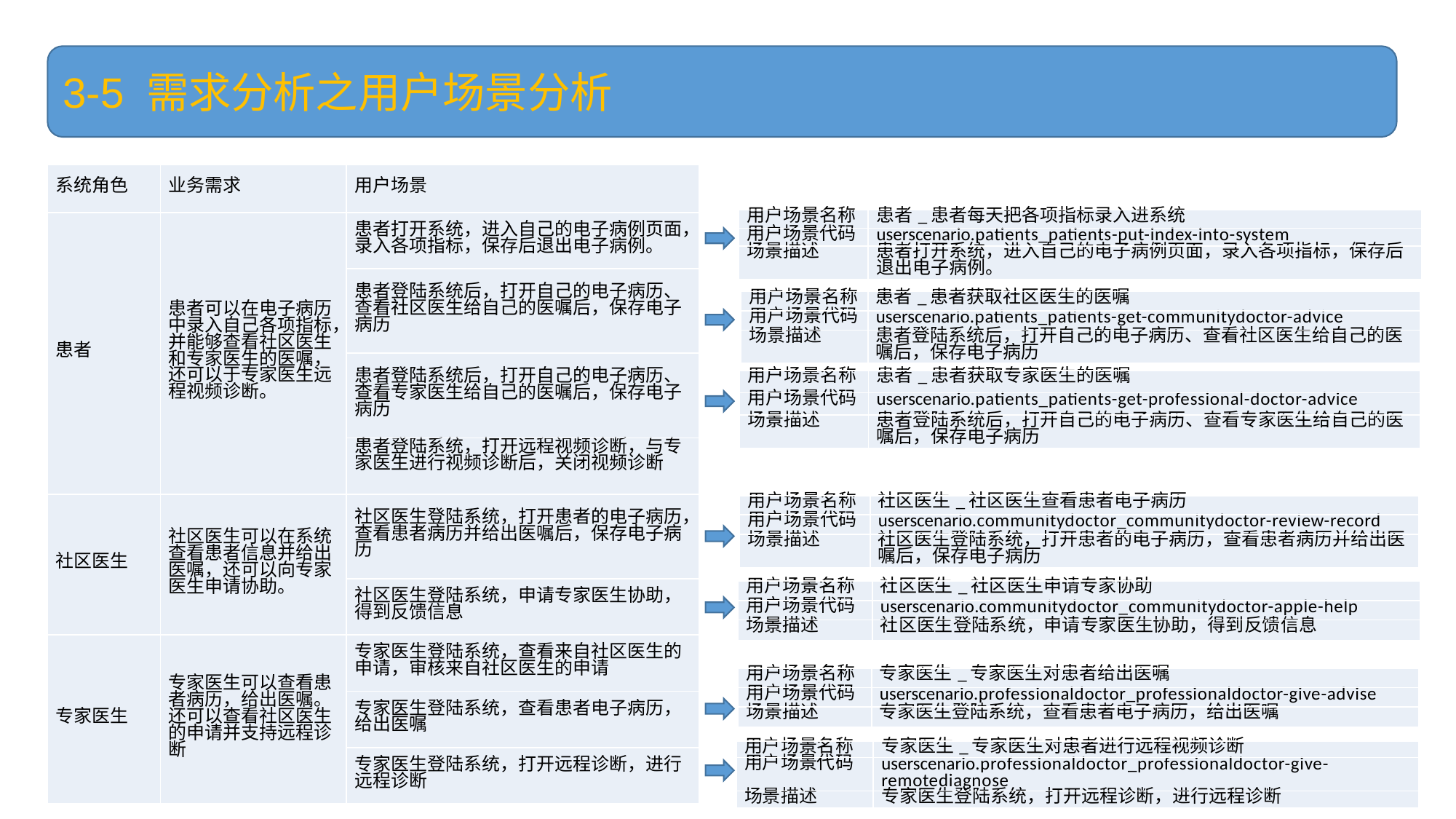

3-5 需求分析之用户场景分析
| 系统角色 | 业务需求 | 用户场景 |
| --- | --- | --- |
| 患者 | 患者可以在电子病历中录入自己各项指标，并能够查看社区医生和专家医生的医嘱，还可以于专家医生远程视频诊断。 | 患者打开系统，进入自己的电子病例页面，录入各项指标，保存后退出电子病例。 |
|  |  | 患者登陆系统后，打开自己的电子病历、查看社区医生给自己的医嘱后，保存电子病历 |
|  |  | 患者登陆系统后，打开自己的电子病历、查看专家医生给自己的医嘱后，保存电子病历 |
|  |  | 患者登陆系统，打开远程视频诊断，与专家医生进行视频诊断后，关闭视频诊断 |
| 社区医生 | 社区医生可以在系统查看患者信息并给出医嘱，还可以向专家医生申请协助。 | 社区医生登陆系统，打开患者的电子病历，查看患者病历并给出医嘱后，保存电子病历 |
|  |  | 社区医生登陆系统，申请专家医生协助，得到反馈信息 |
| 专家医生 | 专家医生可以查看患者病历，给出医嘱。还可以查看社区医生的申请并支持远程诊断 | 专家医生登陆系统，查看来自社区医生的申请，审核来自社区医生的申请 |
|  |  | 专家医生登陆系统，查看患者电子病历，给出医嘱 |
|  |  | 专家医生登陆系统，打开远程诊断，进行远程诊断 |
| 用户场景名称 | 患者\_患者每天把各项指标录入进系统 |
| --- | --- |
| 用户场景代码 | userscenario.patients\_patients-put-index-into-system |
| 场景描述 | 患者打开系统，进入自己的电子病例页面，录入各项指标，保存后退出电子病例。 |

| 用户场景名称 | 患者\_患者获取社区医生的医嘱 |
| --- | --- |
| 用户场景代码 | userscenario.patients\_patients-get-communitydoctor-advice |
| 场景描述 | 患者登陆系统后，打开自己的电子病历、查看社区医生给自己的医嘱后，保存电子病历 |

| 用户场景名称 | 患者\_患者获取专家医生的医嘱 |
| --- | --- |
| 用户场景代码 | userscenario.patients\_patients-get-professional-doctor-advice |
| 场景描述 | 患者登陆系统后，打开自己的电子病历、查看专家医生给自己的医嘱后，保存电子病历 |

| 用户场景名称 | 社区医生\_社区医生查看患者电子病历 |
| --- | --- |
| 用户场景代码 | userscenario.communitydoctor\_communitydoctor-review-record |
| 场景描述 | 社区医生登陆系统，打开患者的电子病历，查看患者病历并给出医嘱后，保存电子病历 |

| 用户场景名称 | 社区医生\_社区医生申请专家协助 |
| --- | --- |
| 用户场景代码 | userscenario.communitydoctor\_communitydoctor-apple-help |
| 场景描述 | 社区医生登陆系统，申请专家医生协助，得到反馈信息 |

| 用户场景名称 | 专家医生\_专家医生对患者给出医嘱 |
| --- | --- |
| 用户场景代码 | userscenario.professionaldoctor\_professionaldoctor-give-advise |
| 场景描述 | 专家医生登陆系统，查看患者电子病历，给出医嘱 |

| 用户场景名称 | 专家医生\_专家医生对患者进行远程视频诊断 |
| --- | --- |
| 用户场景代码 | userscenario.professionaldoctor\_professionaldoctor-give-remotediagnose |
| 场景描述 | 专家医生登陆系统，打开远程诊断，进行远程诊断 |